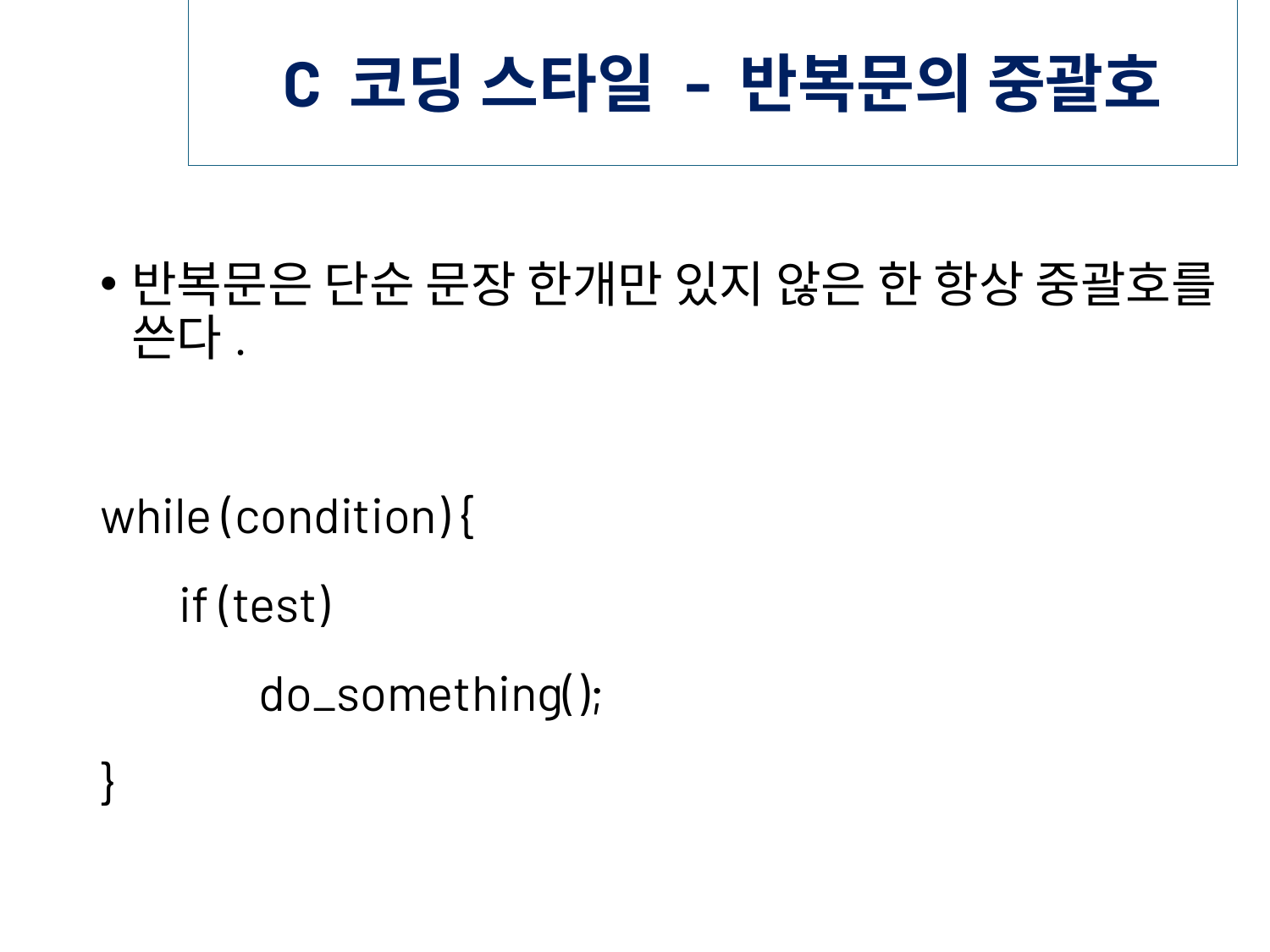

# C 코딩 스타일 - 반복문의 중괄호
반복문은 단순 문장 한개만 있지 않은 한 항상 중괄호를 쓴다.

while (condition) {
        if (test)
                do_something();
}